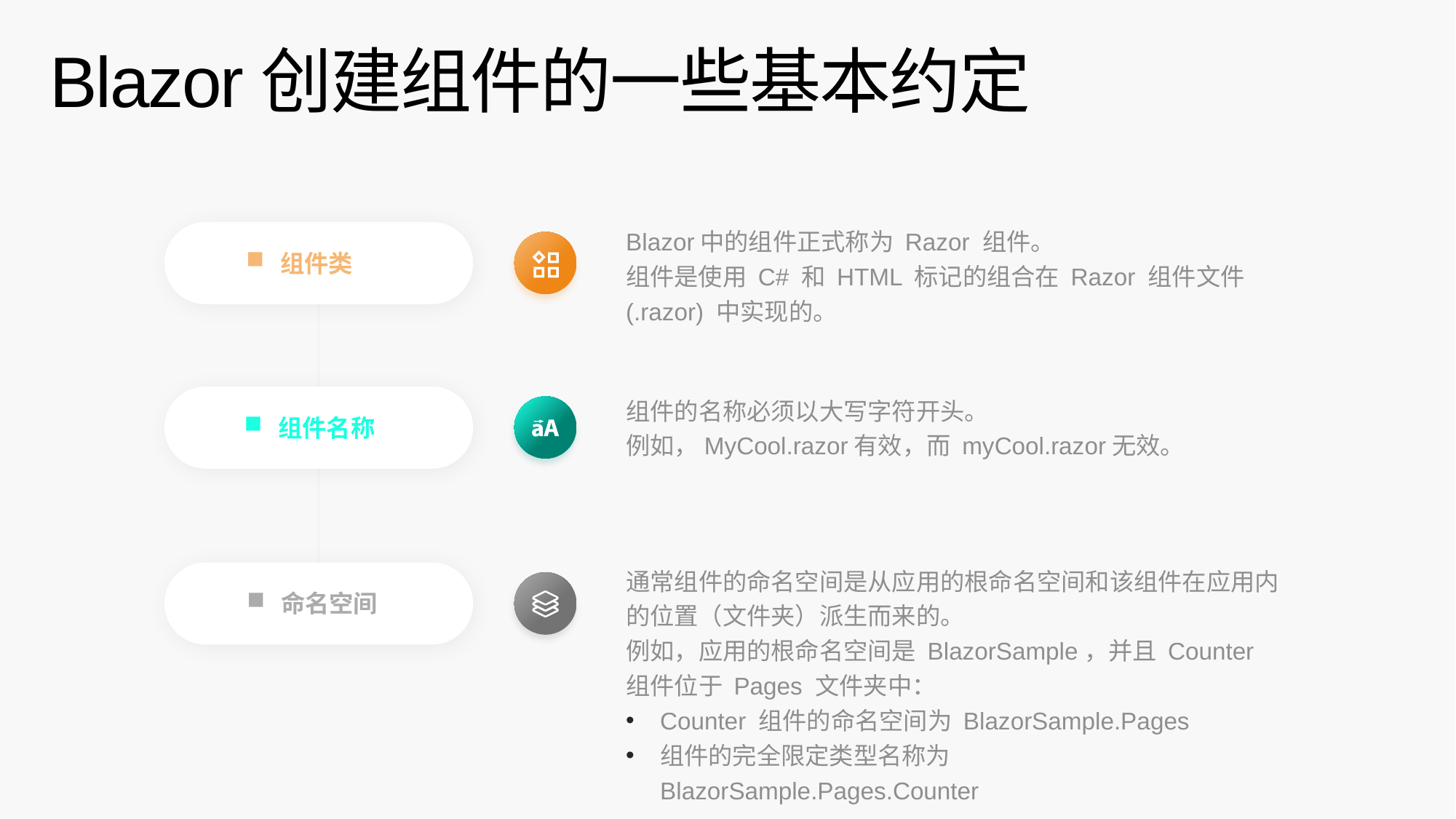

# Blazor创建组件的一些基本约定
Blazor中的组件正式称为 Razor 组件。
组件是使用 C# 和 HTML 标记的组合在 Razor 组件文件 (.razor) 中实现的。

组件类
组件的名称必须以大写字符开头。
例如，MyCool.razor有效，而 myCool.razor无效。

组件名称
通常组件的命名空间是从应用的根命名空间和该组件在应用内的位置（文件夹）派生而来的。
例如，应用的根命名空间是 BlazorSample，并且 Counter 组件位于 Pages 文件夹中：
Counter 组件的命名空间为 BlazorSample.Pages
组件的完全限定类型名称为 BlazorSample.Pages.Counter

命名空间